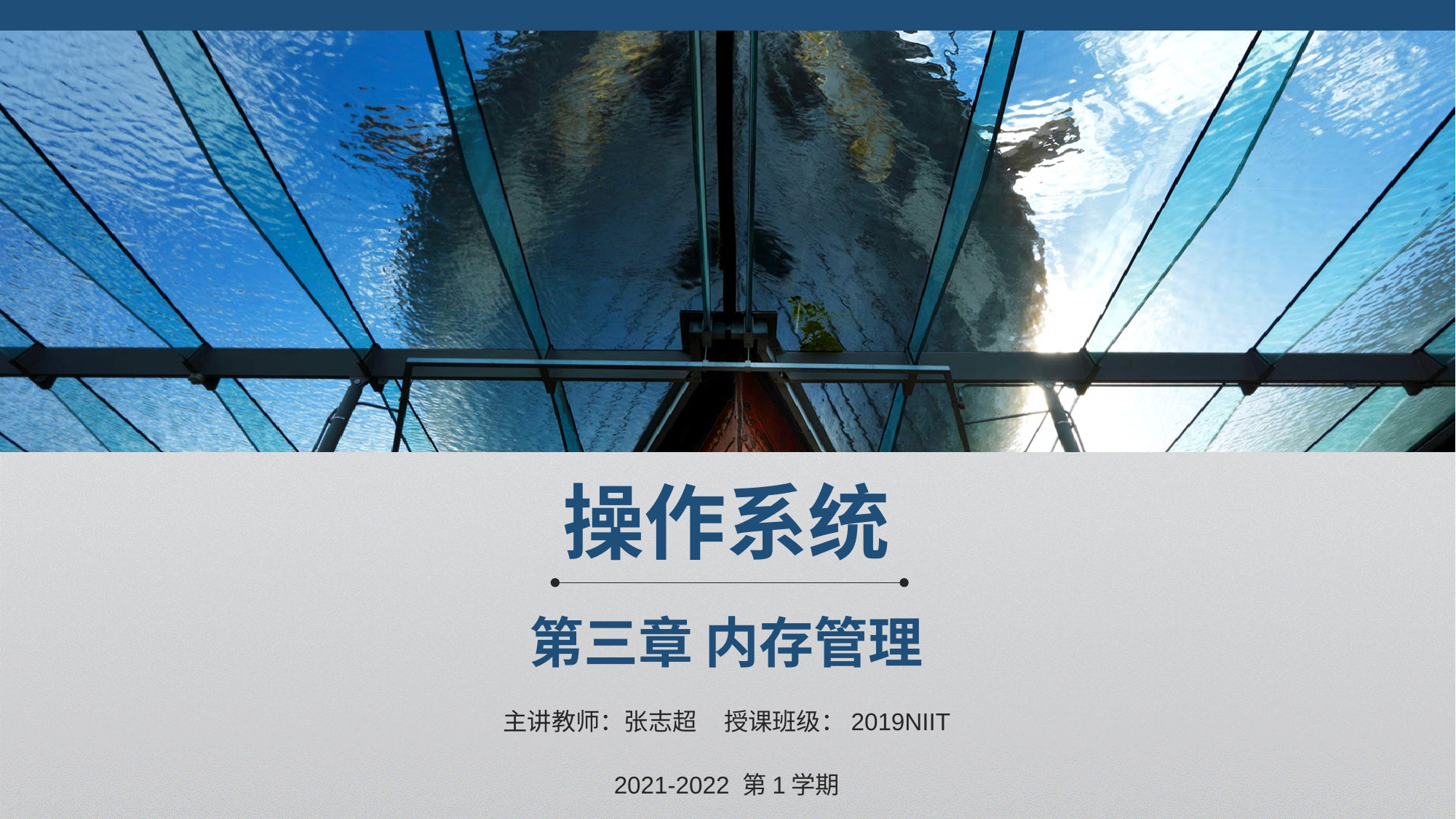

操作系统
第三章 内存管理
主讲教师：张志超     授课班级：2019NIIT
2021-2022 第1学期